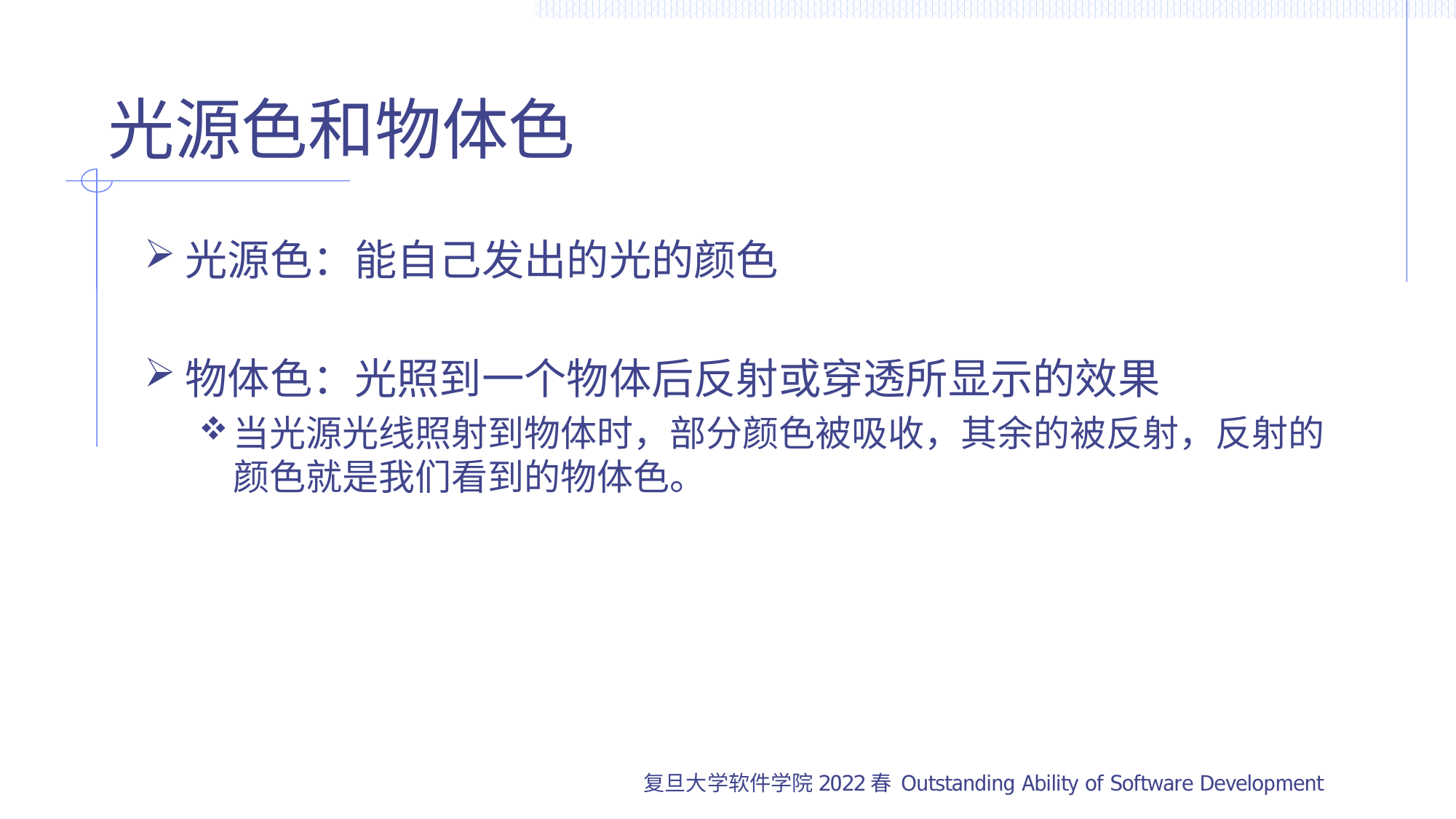

# 光源色和物体色
光源色：能自己发出的光的颜色

物体色：光照到一个物体后反射或穿透所显示的效果
当光源光线照射到物体时，部分颜色被吸收，其余的被反射，反射的颜色就是我们看到的物体色。